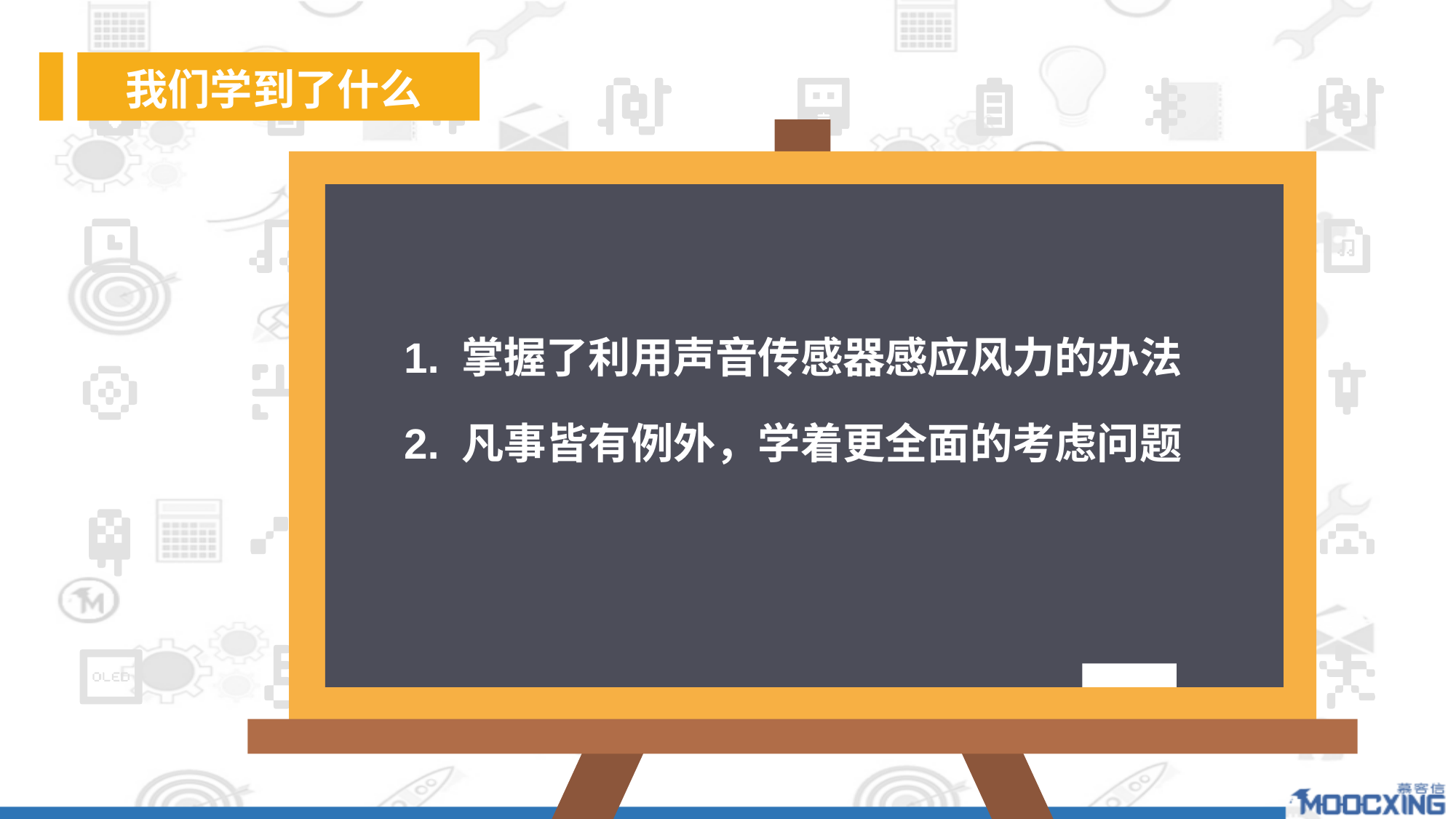

我们学到了什么

1. 掌握了利用声音传感器感应风力的办法
2. 凡事皆有例外，学着更全面的考虑问题